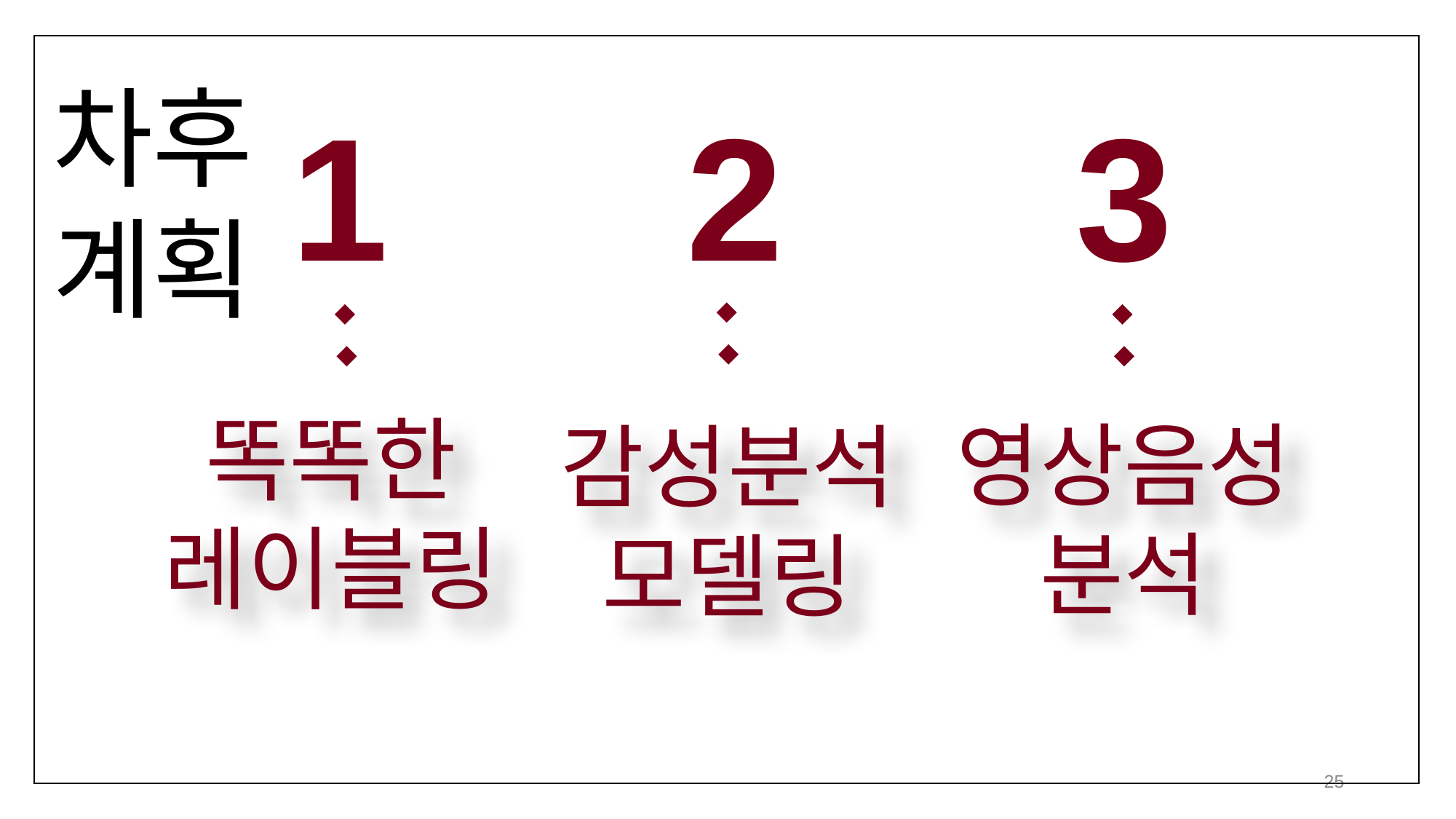

차후
계획
1
2
3

똑똑한
레이블링
영상음성
분석
감성분석
모델링
25